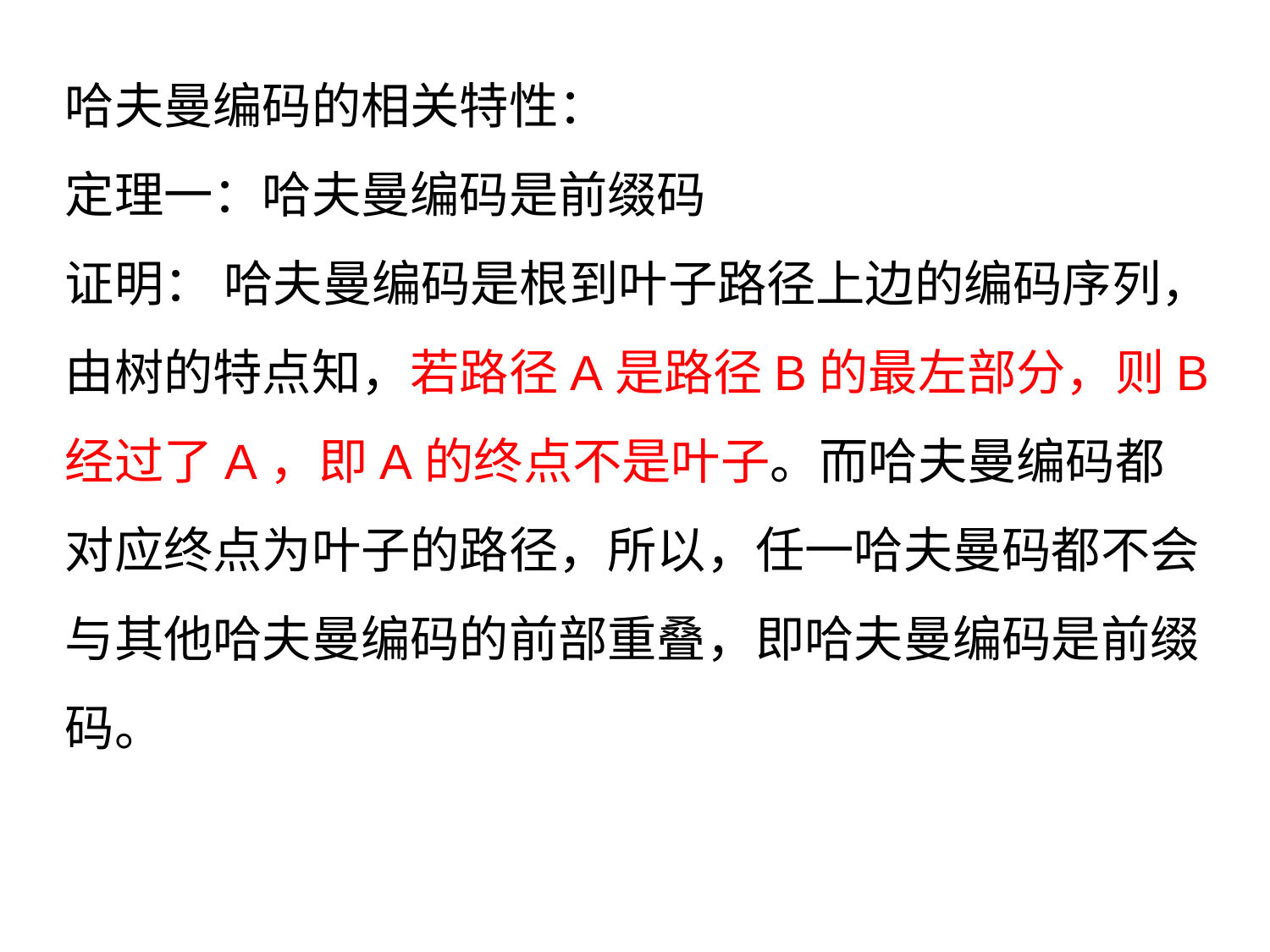

哈夫曼编码的相关特性：
定理一：哈夫曼编码是前缀码
证明： 哈夫曼编码是根到叶子路径上边的编码序列，由树的特点知，若路径A是路径B的最左部分，则B经过了A，即A的终点不是叶子。而哈夫曼编码都对应终点为叶子的路径，所以，任一哈夫曼码都不会与其他哈夫曼编码的前部重叠，即哈夫曼编码是前缀码。
33